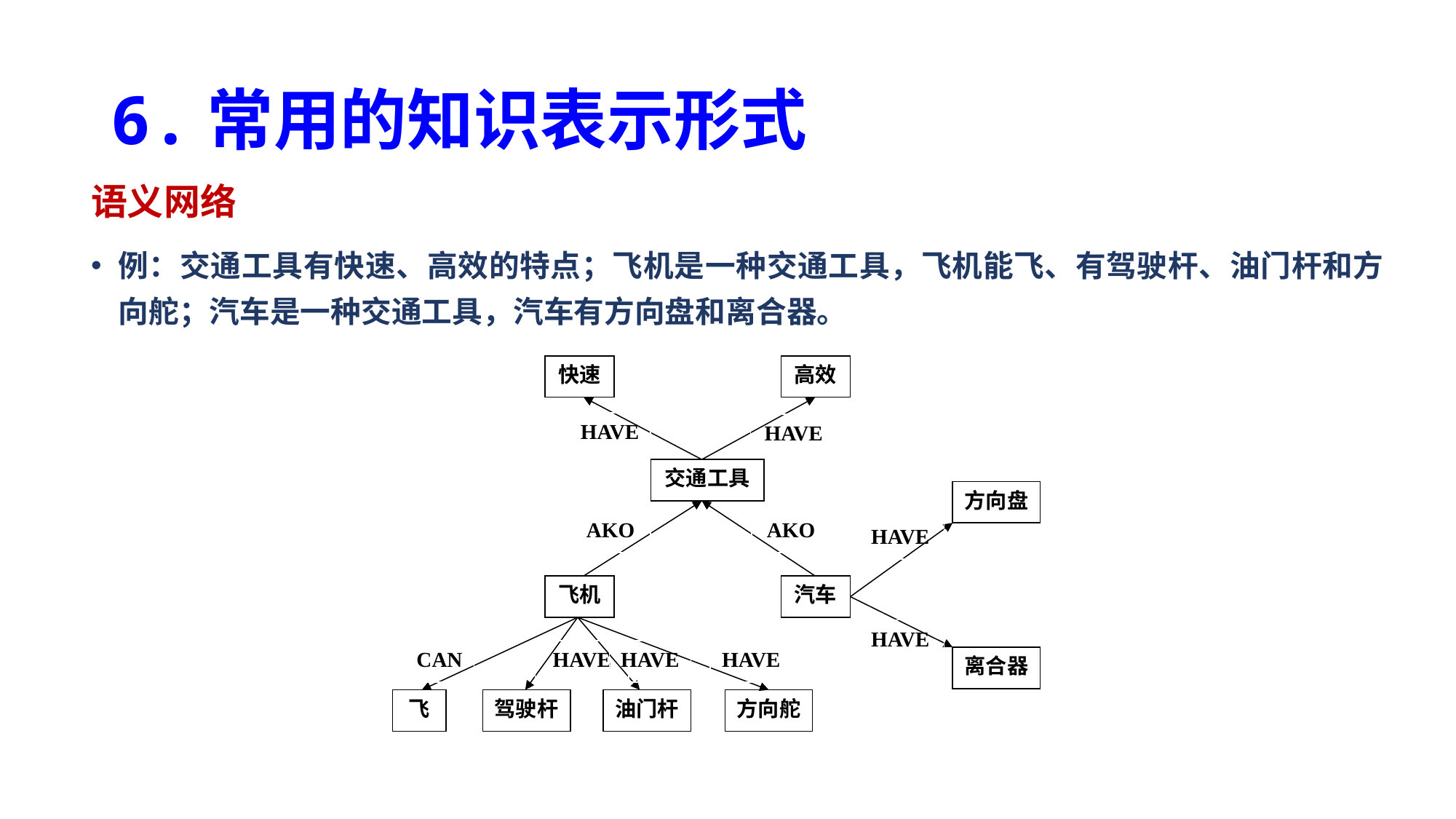

# 6.常用的知识表示形式

语义网络
例：交通工具有快速、高效的特点；飞机是一种交通工具，飞机能飞、有驾驶杆、油门杆和方向舵；汽车是一种交通工具，汽车有方向盘和离合器。

快速
高效

HAVE
HAVE
交通工具
方向盘

AKO
AKO
HAVE

飞机
汽车

HAVE
CAN
HAVE
HAVE
HAVE
离合器
飞
驾驶杆
油门杆
方向舵